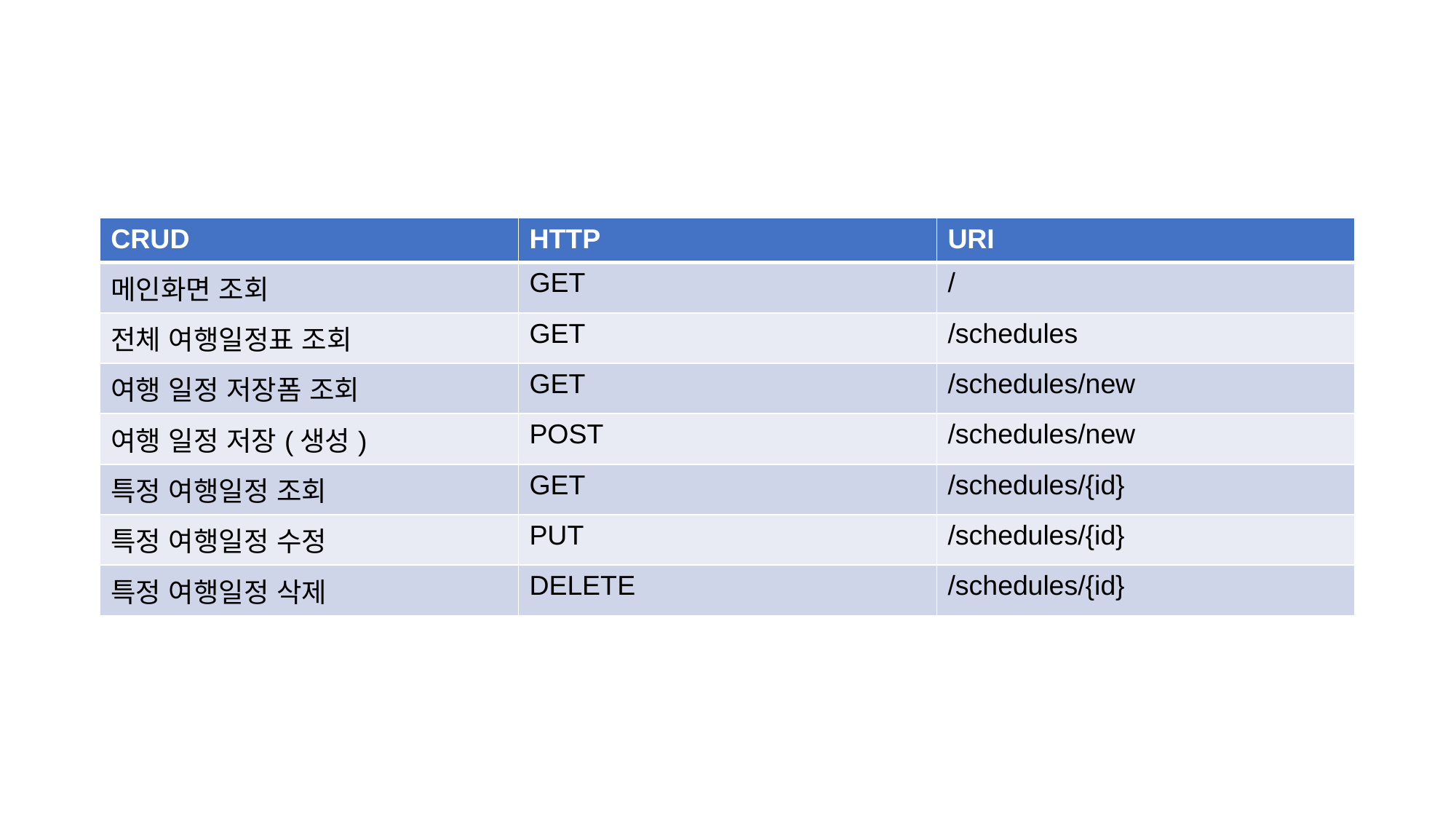

#
| CRUD | HTTP | URI |
| --- | --- | --- |
| 메인화면 조회 | GET | / |
| 전체 여행일정표 조회 | GET | /schedules |
| 여행 일정 저장폼 조회 | GET | /schedules/new |
| 여행 일정 저장(생성) | POST | /schedules/new |
| 특정 여행일정 조회 | GET | /schedules/{id} |
| 특정 여행일정 수정 | PUT | /schedules/{id} |
| 특정 여행일정 삭제 | DELETE | /schedules/{id} |